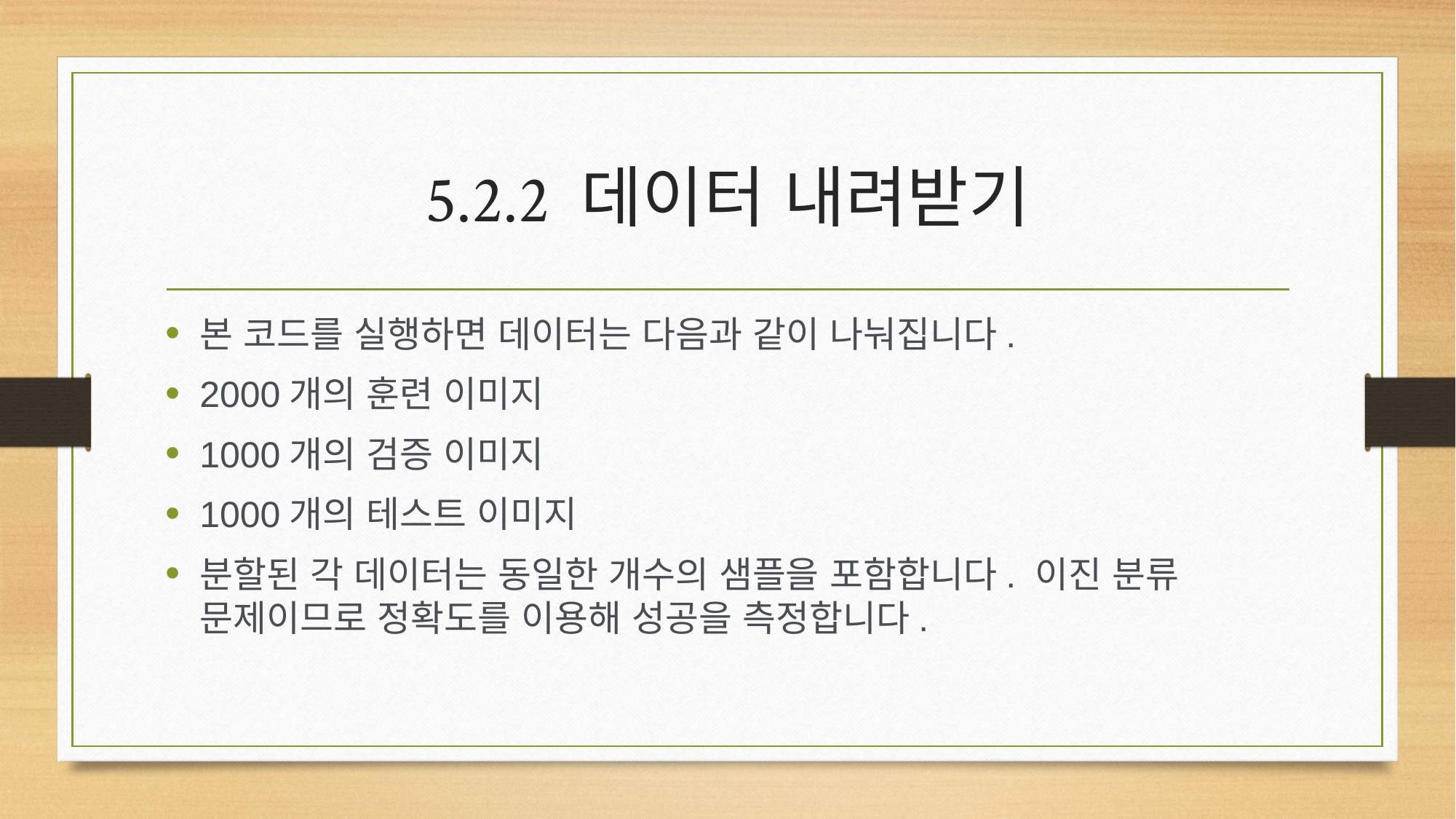

# 5.2.2 데이터 내려받기
본 코드를 실행하면 데이터는 다음과 같이 나눠집니다.
2000개의 훈련 이미지
1000개의 검증 이미지
1000개의 테스트 이미지
분할된 각 데이터는 동일한 개수의 샘플을 포함합니다. 이진 분류 문제이므로 정확도를 이용해 성공을 측정합니다.